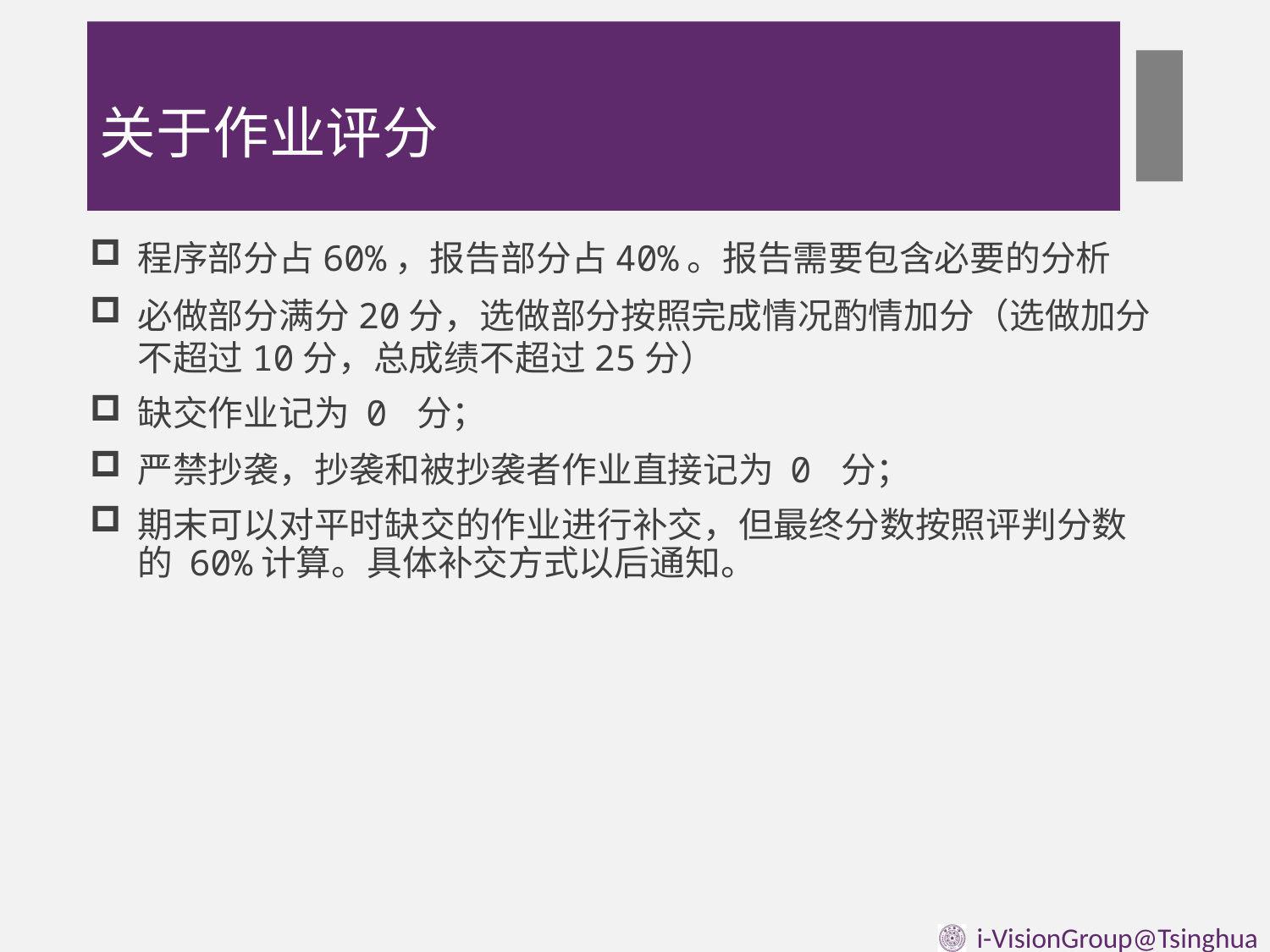

# 关于作业评分
程序部分占60%，报告部分占40%。报告需要包含必要的分析
必做部分满分20分，选做部分按照完成情况酌情加分（选做加分不超过10分，总成绩不超过25分）
缺交作业记为 0 分；
严禁抄袭，抄袭和被抄袭者作业直接记为 0 分；
期末可以对平时缺交的作业进行补交，但最终分数按照评判分数 的 60%计算。具体补交方式以后通知。